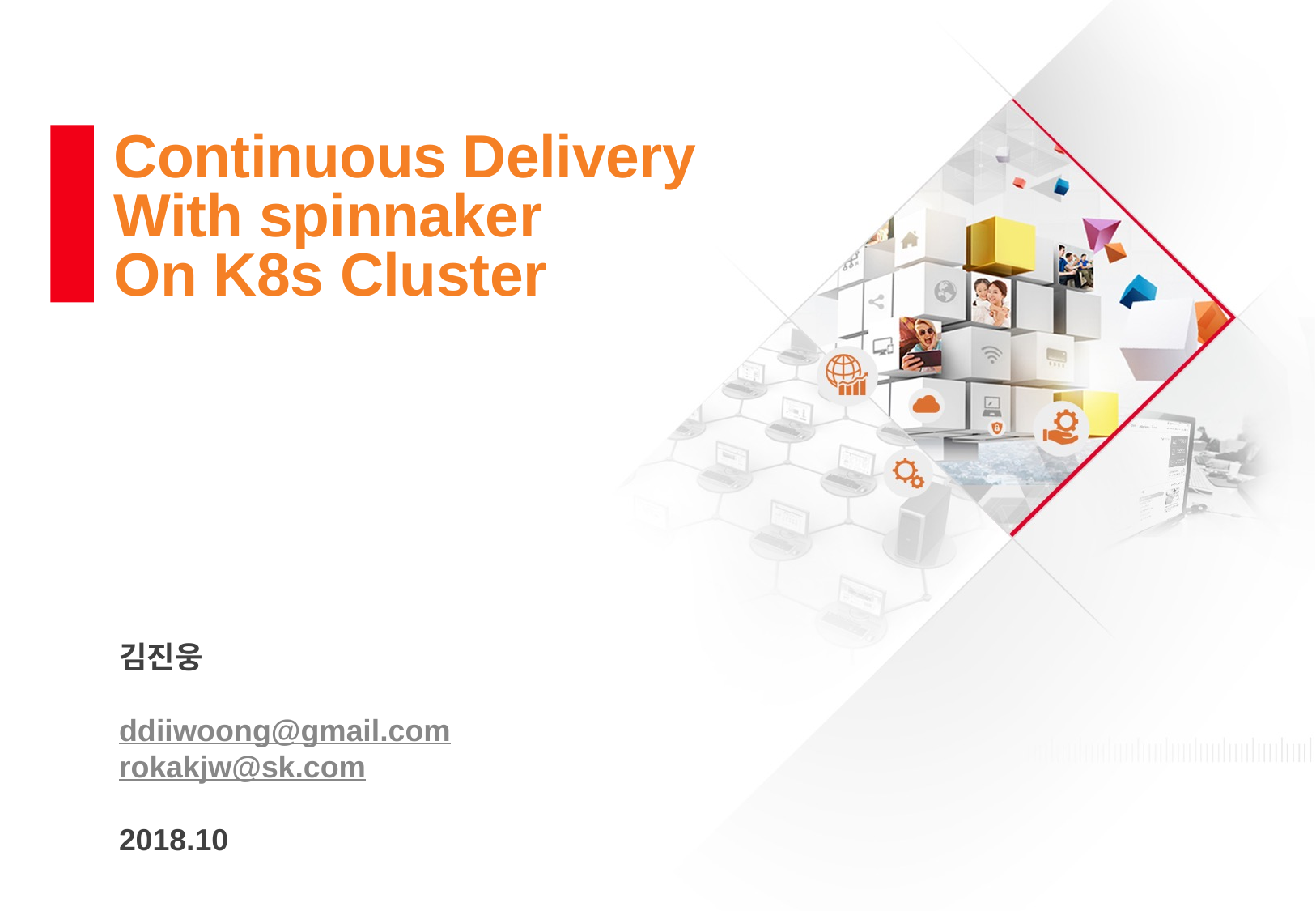

Continuous Delivery
With spinnaker
On K8s Cluster

김진웅

ddiiwoong@gmail.com
rokakjw@sk.com

2018.10